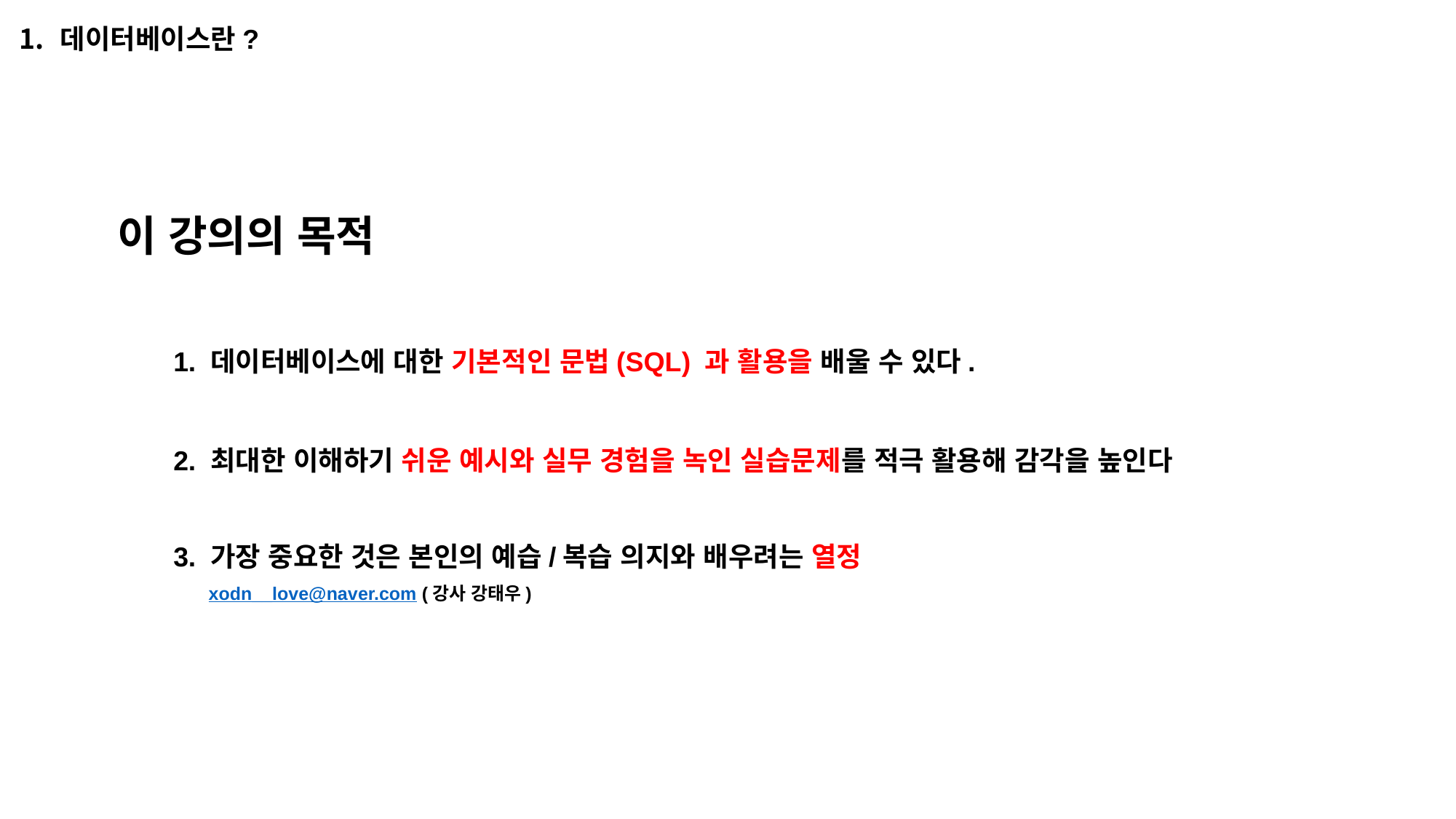

데이터베이스란?
이 강의의 목적
1. 데이터베이스에 대한 기본적인 문법(SQL) 과 활용을 배울 수 있다.
2. 최대한 이해하기 쉬운 예시와 실무 경험을 녹인 실습문제를 적극 활용해 감각을 높인다
3. 가장 중요한 것은 본인의 예습/복습 의지와 배우려는 열정
xodn__love@naver.com (강사 강태우)